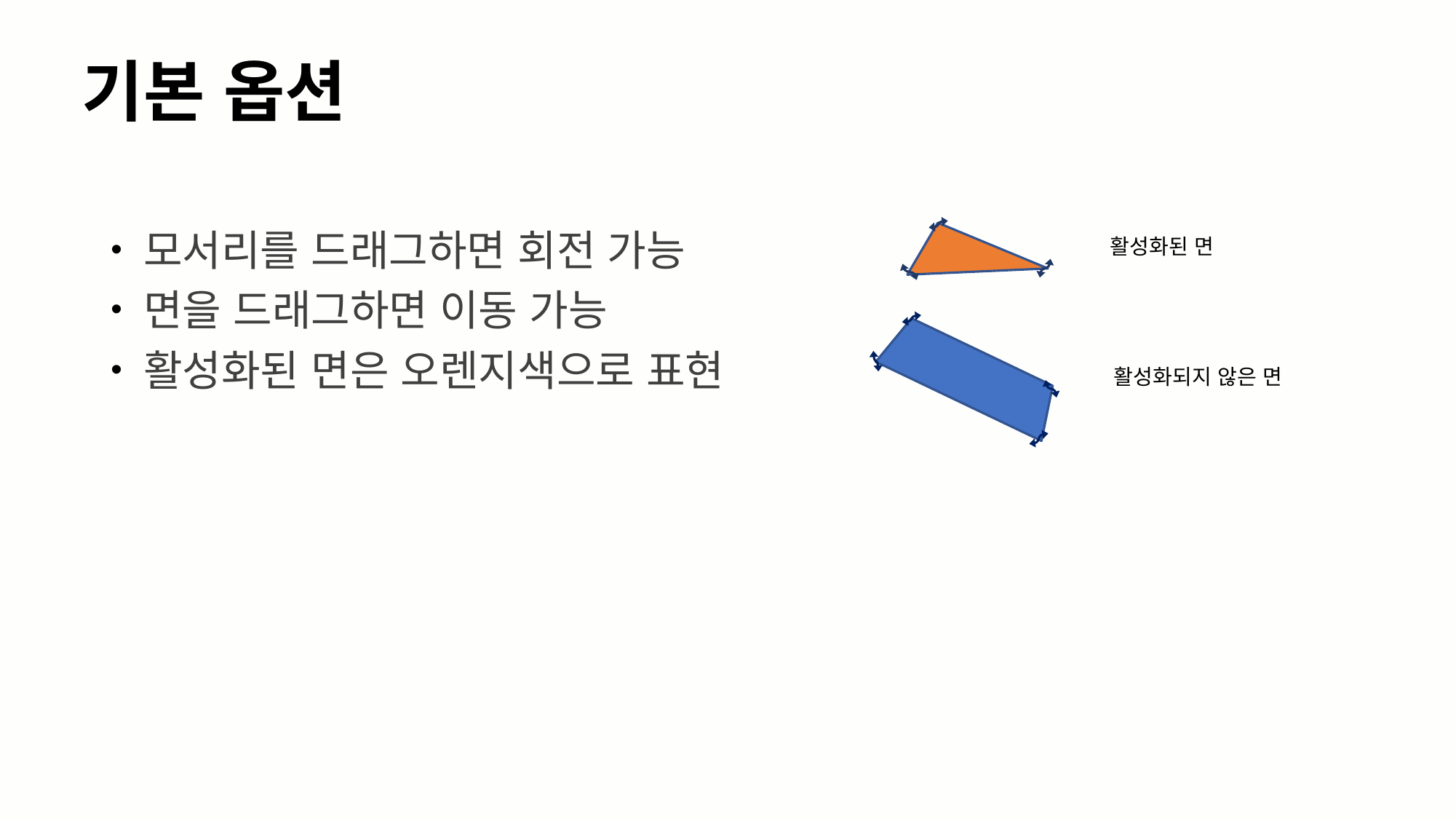

# 기본 옵션
모서리를 드래그하면 회전 가능
면을 드래그하면 이동 가능
활성화된 면은 오렌지색으로 표현

활성화된 면

활성화되지 않은 면